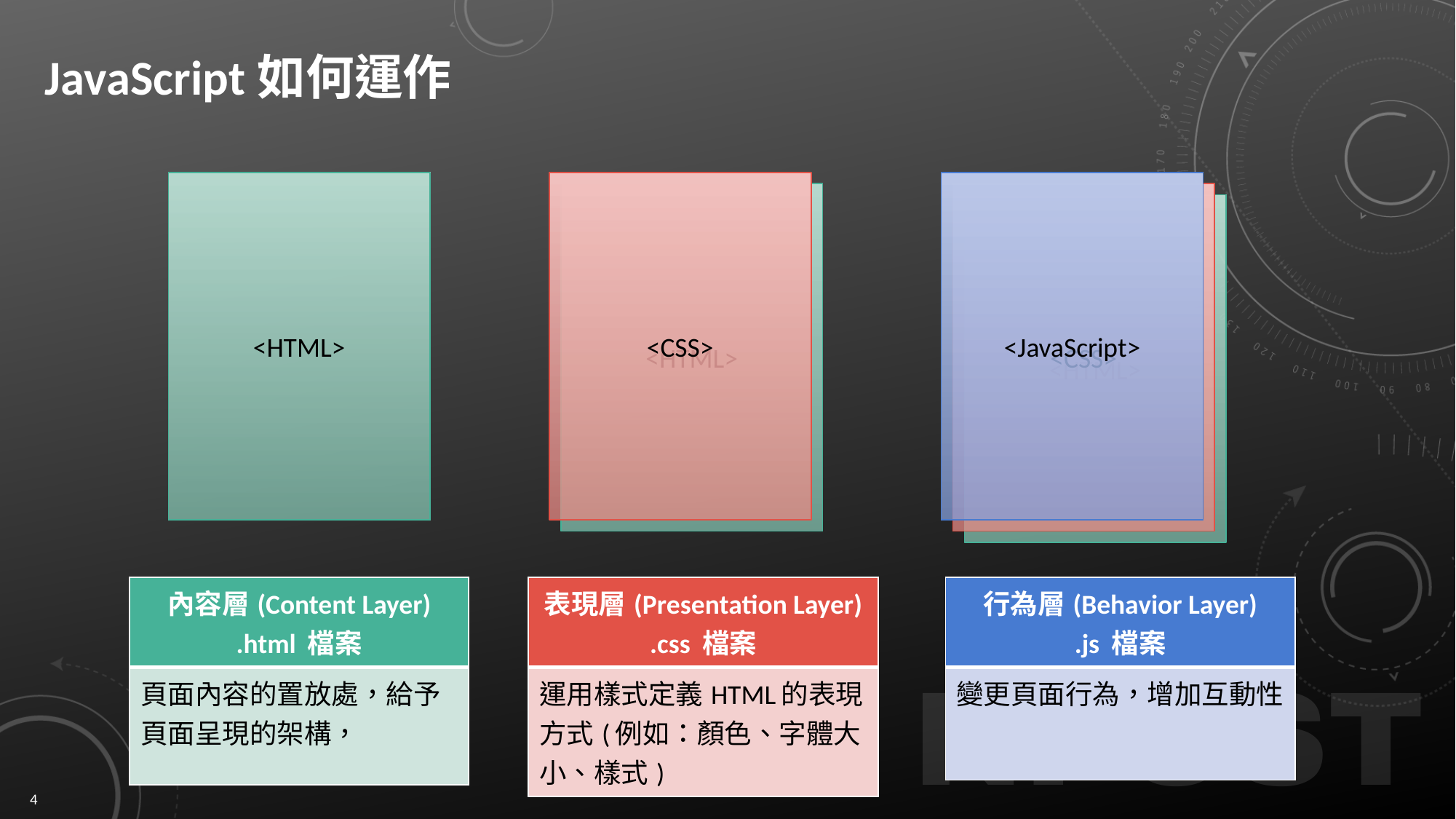

# JavaScript如何運作
<HTML>
<CSS>
<HTML>
<JavaScript>
<CSS>
<HTML>
| 內容層(Content Layer) .html 檔案 |
| --- |
| 頁面內容的置放處，給予頁面呈現的架構， |
| 表現層(Presentation Layer) .css 檔案 |
| --- |
| 運用樣式定義HTML的表現方式(例如：顏色、字體大小、樣式) |
| 行為層(Behavior Layer) .js 檔案 |
| --- |
| 變更頁面行為，增加互動性 |